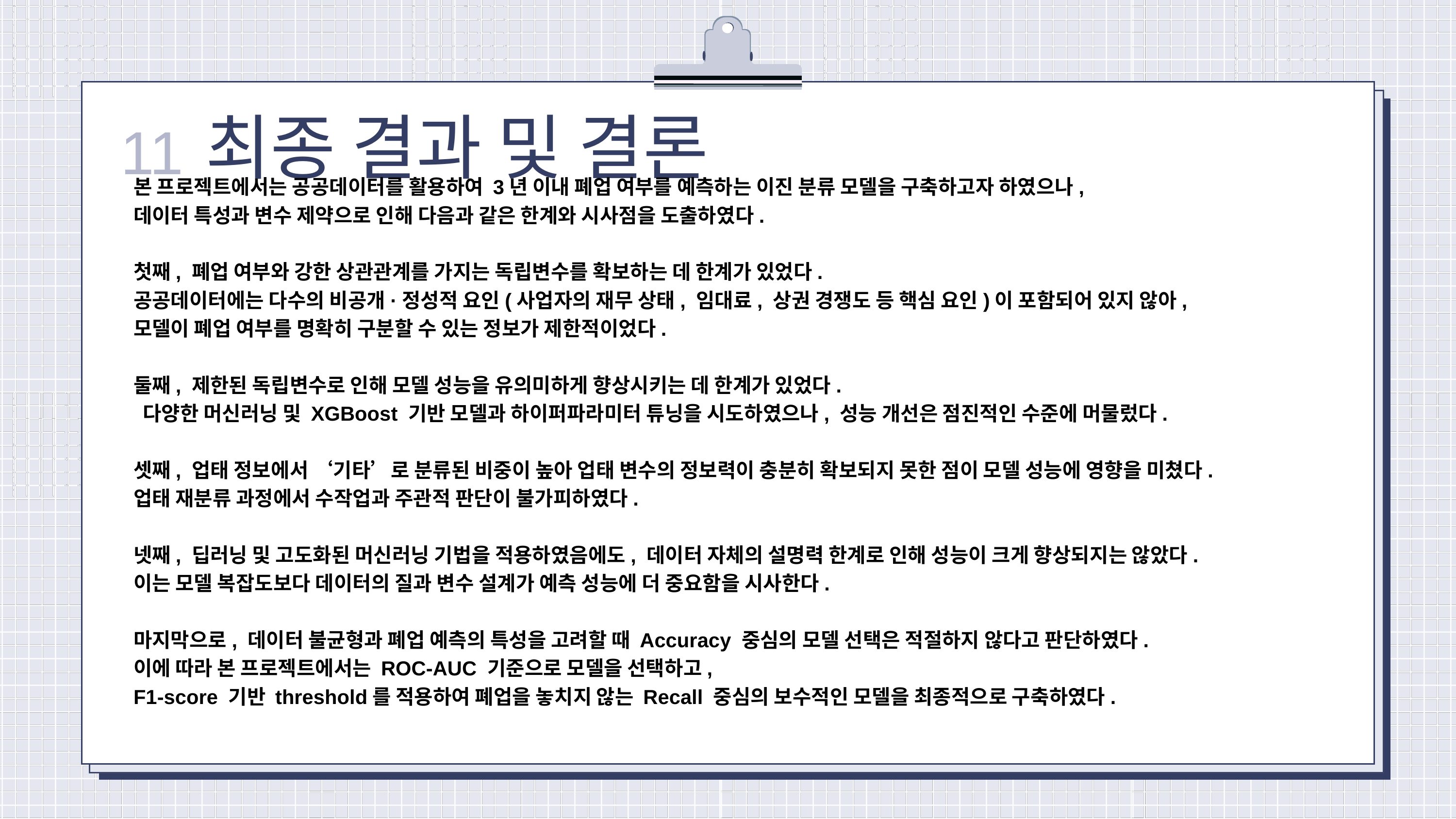

최종 결과 및 결론
11
본 프로젝트에서는 공공데이터를 활용하여 3년 이내 폐업 여부를 예측하는 이진 분류 모델을 구축하고자 하였으나,
데이터 특성과 변수 제약으로 인해 다음과 같은 한계와 시사점을 도출하였다.

첫째, 폐업 여부와 강한 상관관계를 가지는 독립변수를 확보하는 데 한계가 있었다.
공공데이터에는 다수의 비공개·정성적 요인(사업자의 재무 상태, 임대료, 상권 경쟁도 등 핵심 요인)이 포함되어 있지 않아,
모델이 폐업 여부를 명확히 구분할 수 있는 정보가 제한적이었다.

둘째, 제한된 독립변수로 인해 모델 성능을 유의미하게 향상시키는 데 한계가 있었다.
 다양한 머신러닝 및 XGBoost 기반 모델과 하이퍼파라미터 튜닝을 시도하였으나, 성능 개선은 점진적인 수준에 머물렀다.

셋째, 업태 정보에서 ‘기타’로 분류된 비중이 높아 업태 변수의 정보력이 충분히 확보되지 못한 점이 모델 성능에 영향을 미쳤다. 업태 재분류 과정에서 수작업과 주관적 판단이 불가피하였다.

넷째, 딥러닝 및 고도화된 머신러닝 기법을 적용하였음에도, 데이터 자체의 설명력 한계로 인해 성능이 크게 향상되지는 않았다. 이는 모델 복잡도보다 데이터의 질과 변수 설계가 예측 성능에 더 중요함을 시사한다.

마지막으로, 데이터 불균형과 폐업 예측의 특성을 고려할 때 Accuracy 중심의 모델 선택은 적절하지 않다고 판단하였다.
이에 따라 본 프로젝트에서는 ROC-AUC 기준으로 모델을 선택하고,
F1-score 기반 threshold를 적용하여 폐업을 놓치지 않는 Recall 중심의 보수적인 모델을 최종적으로 구축하였다.